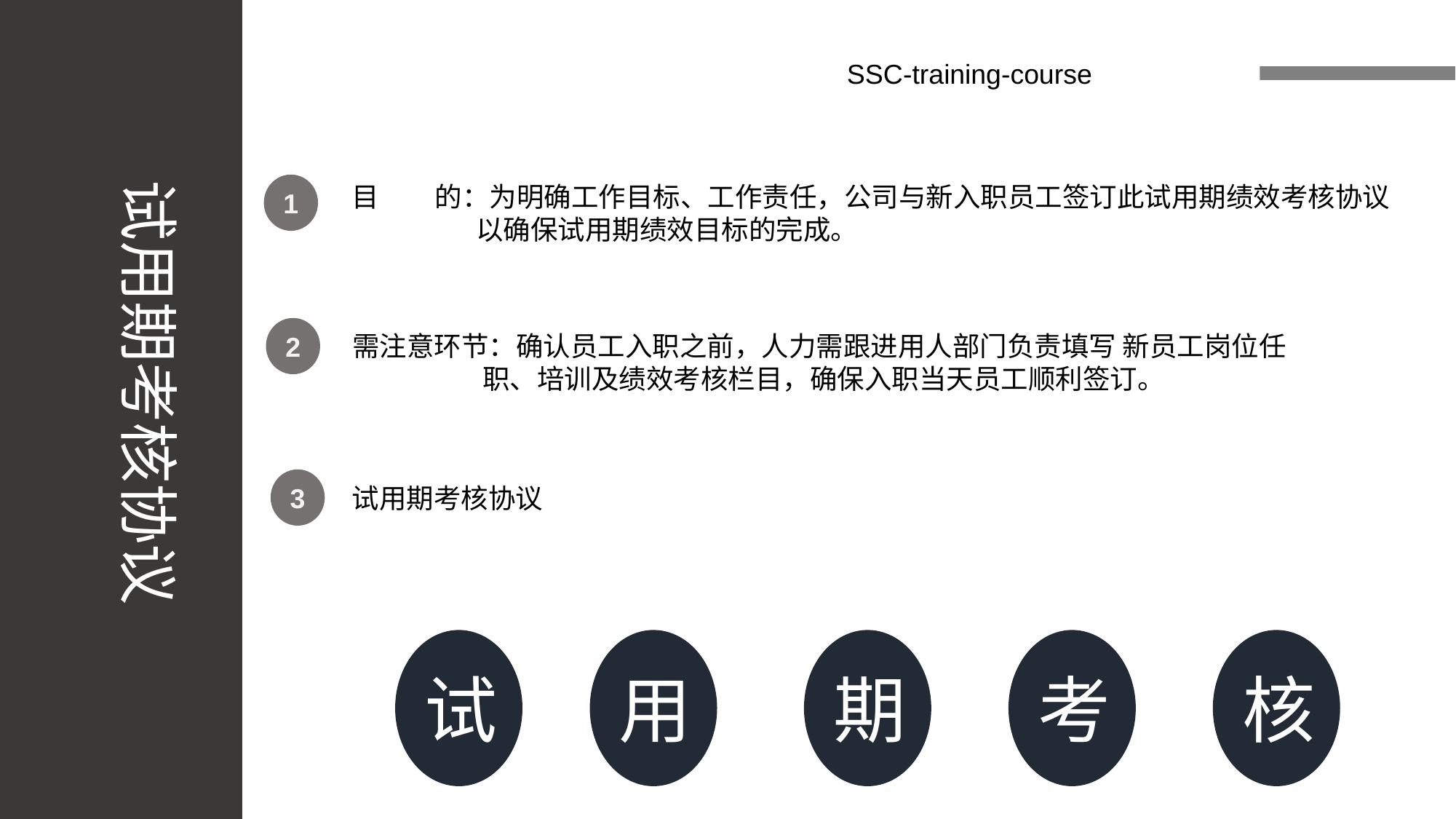

试用期考核协议
SSC-training-course

1
目         的：为明确工作目标、工作责任，公司与新入职员工签订此试用期绩效考核协议
                   以确保试用期绩效目标的完成。

2
需注意环节：确认员工入职之前，人力需跟进用人部门负责填写 新员工岗位任
                    职、培训及绩效考核栏目，确保入职当天员工顺利签订。
3
试用期考核协议
试
用
期
考
核